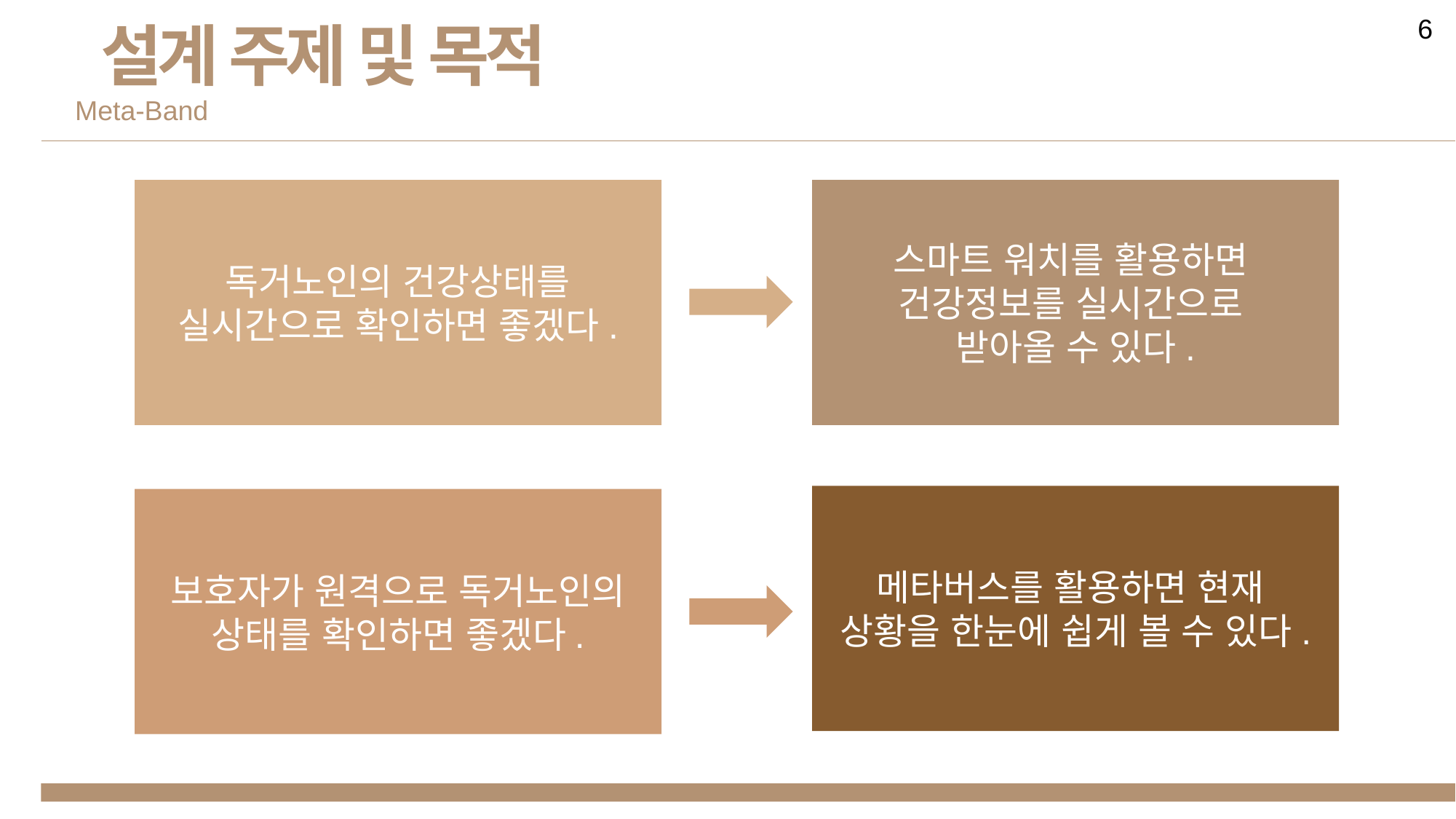

6
설계 주제 및 목적

Meta-Band
독거노인의 건강상태를 실시간으로 확인하면 좋겠다.
스마트 워치를 활용하면
건강정보를 실시간으로
받아올 수 있다.

메타버스를 활용하면 현재
상황을 한눈에 쉽게 볼 수 있다.
보호자가 원격으로 독거노인의 상태를 확인하면 좋겠다.